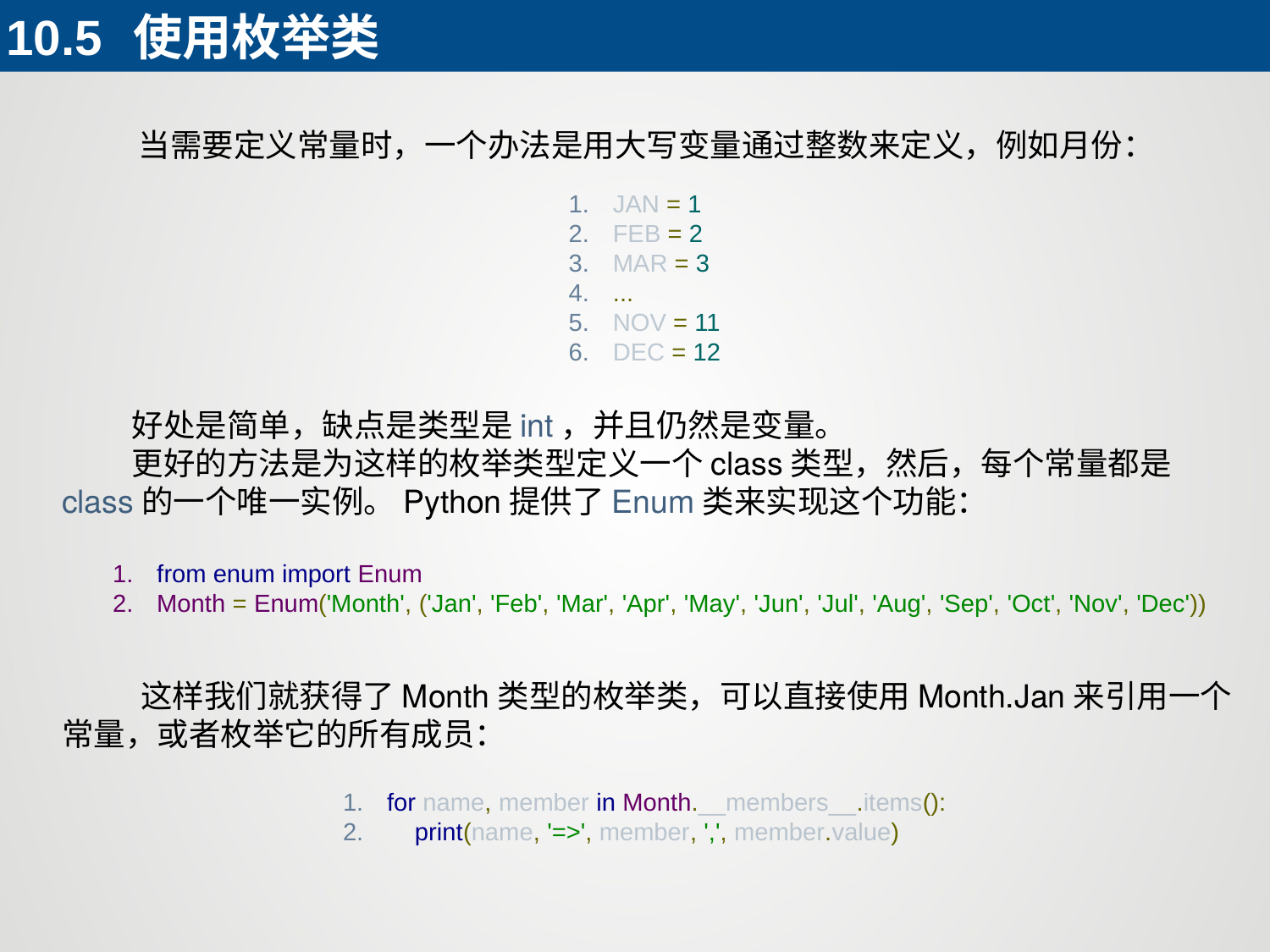

10.5	使用枚举类
 当需要定义常量时，一个办法是用大写变量通过整数来定义，例如月份：
JAN = 1
FEB = 2
MAR = 3
...
NOV = 11
DEC = 12
       好处是简单，缺点是类型是int，并且仍然是变量。
       更好的方法是为这样的枚举类型定义一个class类型，然后，每个常量都是class的一个唯一实例。Python提供了Enum类来实现这个功能：
from enum import Enum
Month = Enum('Month', ('Jan', 'Feb', 'Mar', 'Apr', 'May', 'Jun', 'Jul', 'Aug', 'Sep', 'Oct', 'Nov', 'Dec'))
        这样我们就获得了Month类型的枚举类，可以直接使用Month.Jan来引用一个常量，或者枚举它的所有成员：
for name, member in Month.__members__.items():
    print(name, '=>', member, ',', member.value)